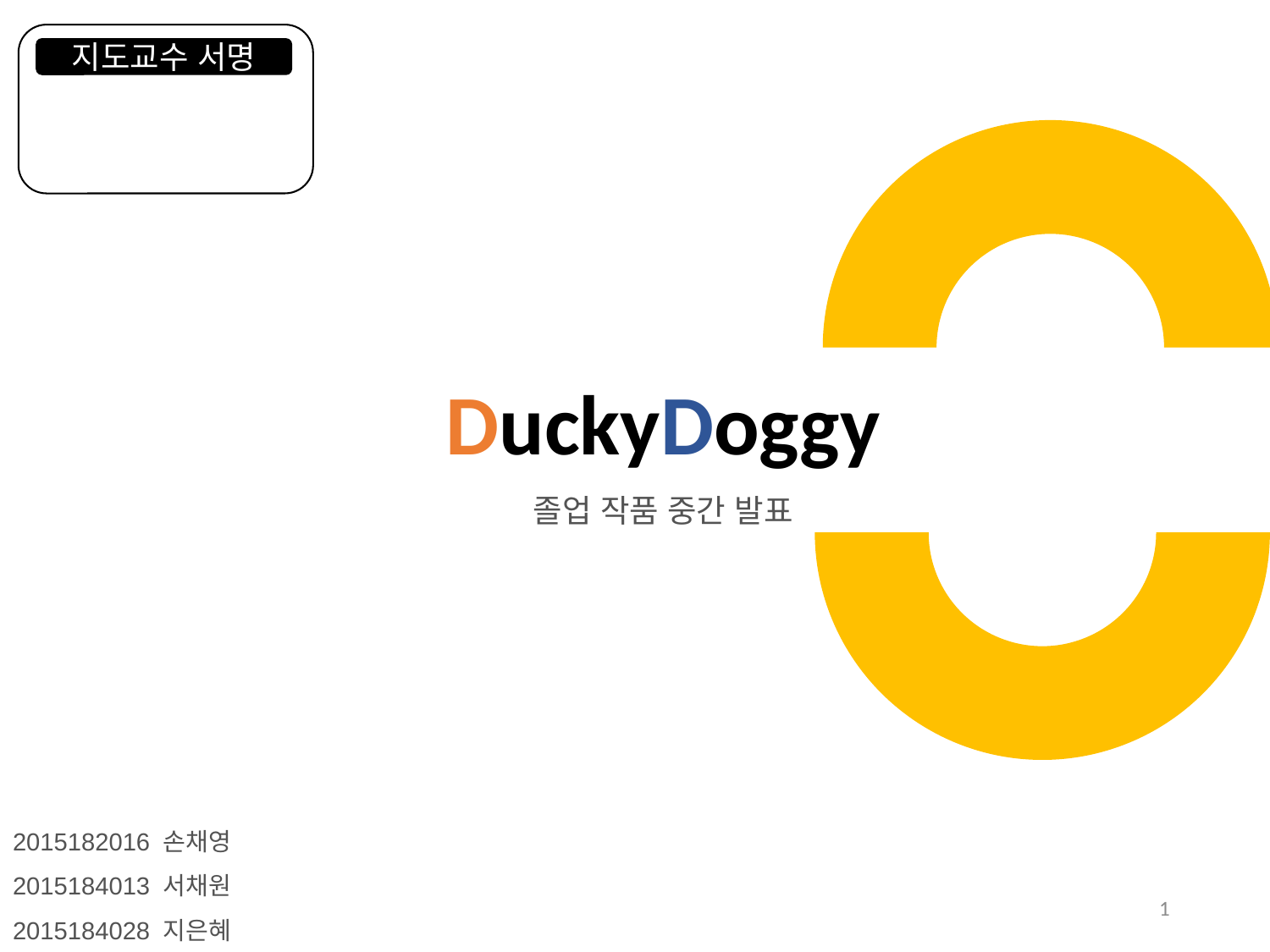

지도교수 서명

# DuckyDoggy
졸업 작품 중간 발표
2015182016 손채영
2015184013 서채원
2015184028 지은혜
1